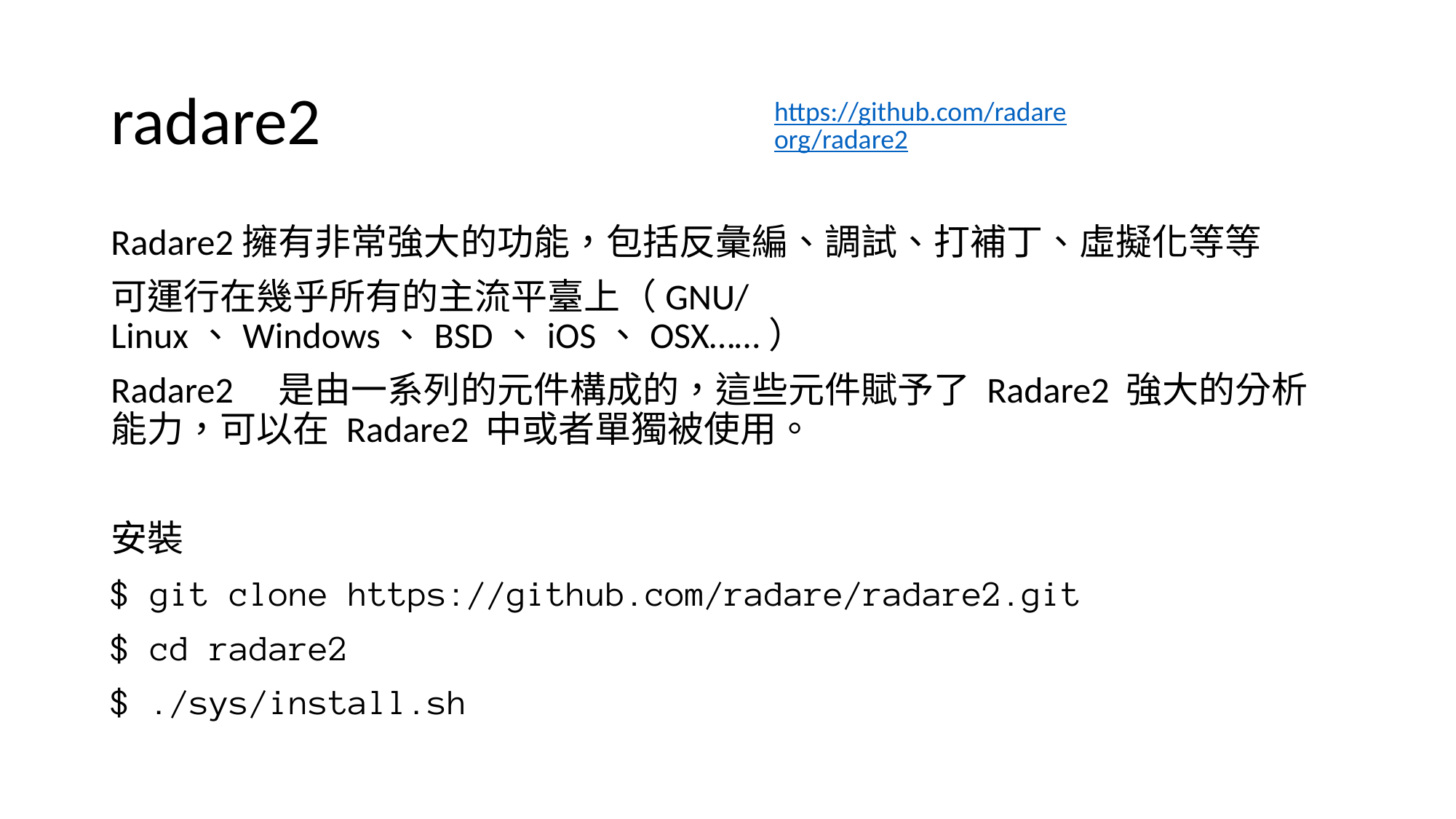

# radare2
https://github.com/radareorg/radare2
Radare2擁有非常強大的功能，包括反彙編、調試、打補丁、虛擬化等等
可運行在幾乎所有的主流平臺上（GNU/Linux、Windows、BSD、iOS、OSX……）
Radare2　是由一系列的元件構成的，這些元件賦予了 Radare2 強大的分析能力，可以在 Radare2 中或者單獨被使用。

安裝
$ git clone https://github.com/radare/radare2.git
$ cd radare2
$ ./sys/install.sh